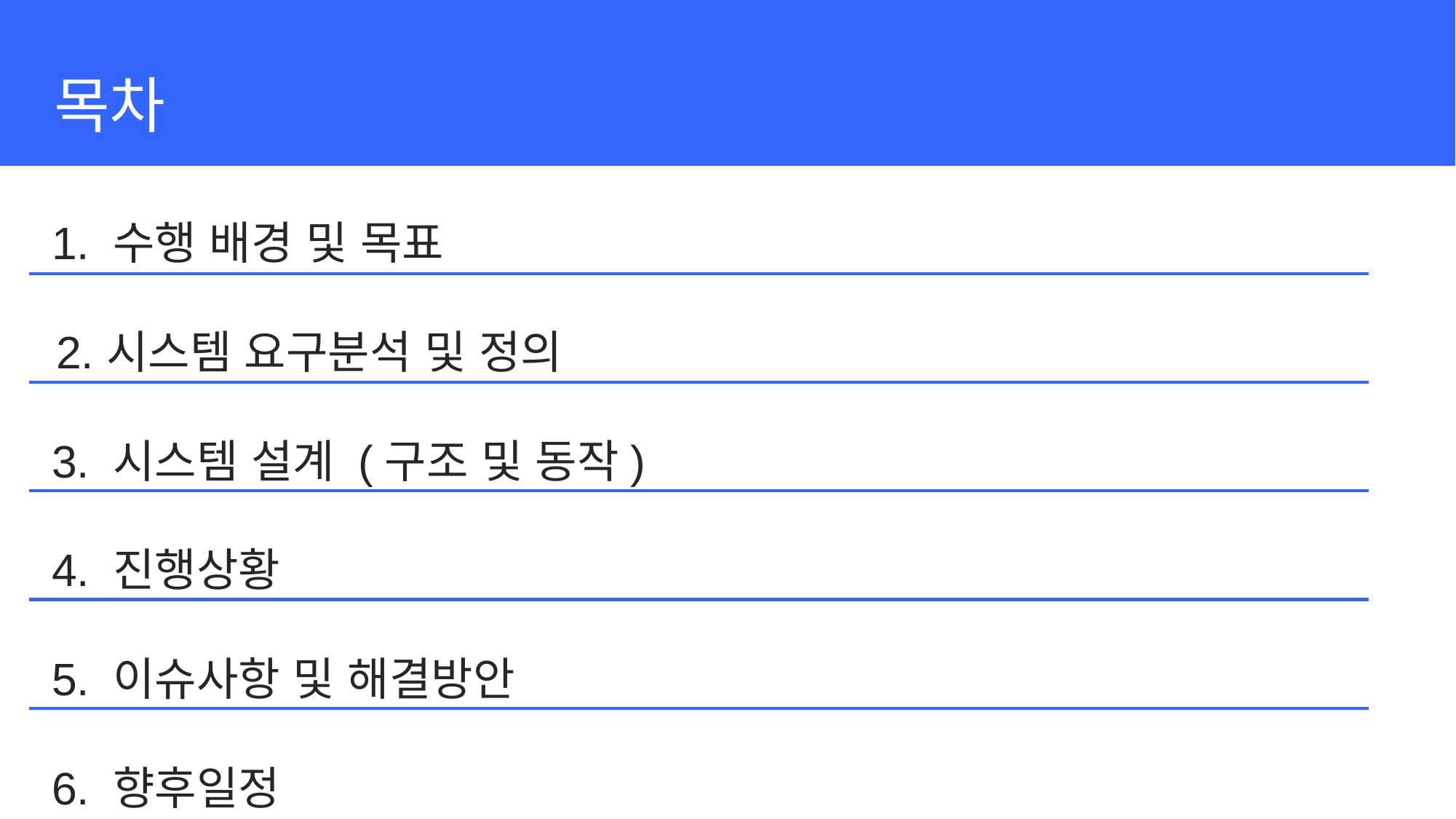

목차
수행 배경 및 목표
시스템 요구분석 및 정의
시스템 설계 (구조 및 동작)
진행상황
이슈사항 및 해결방안
향후일정